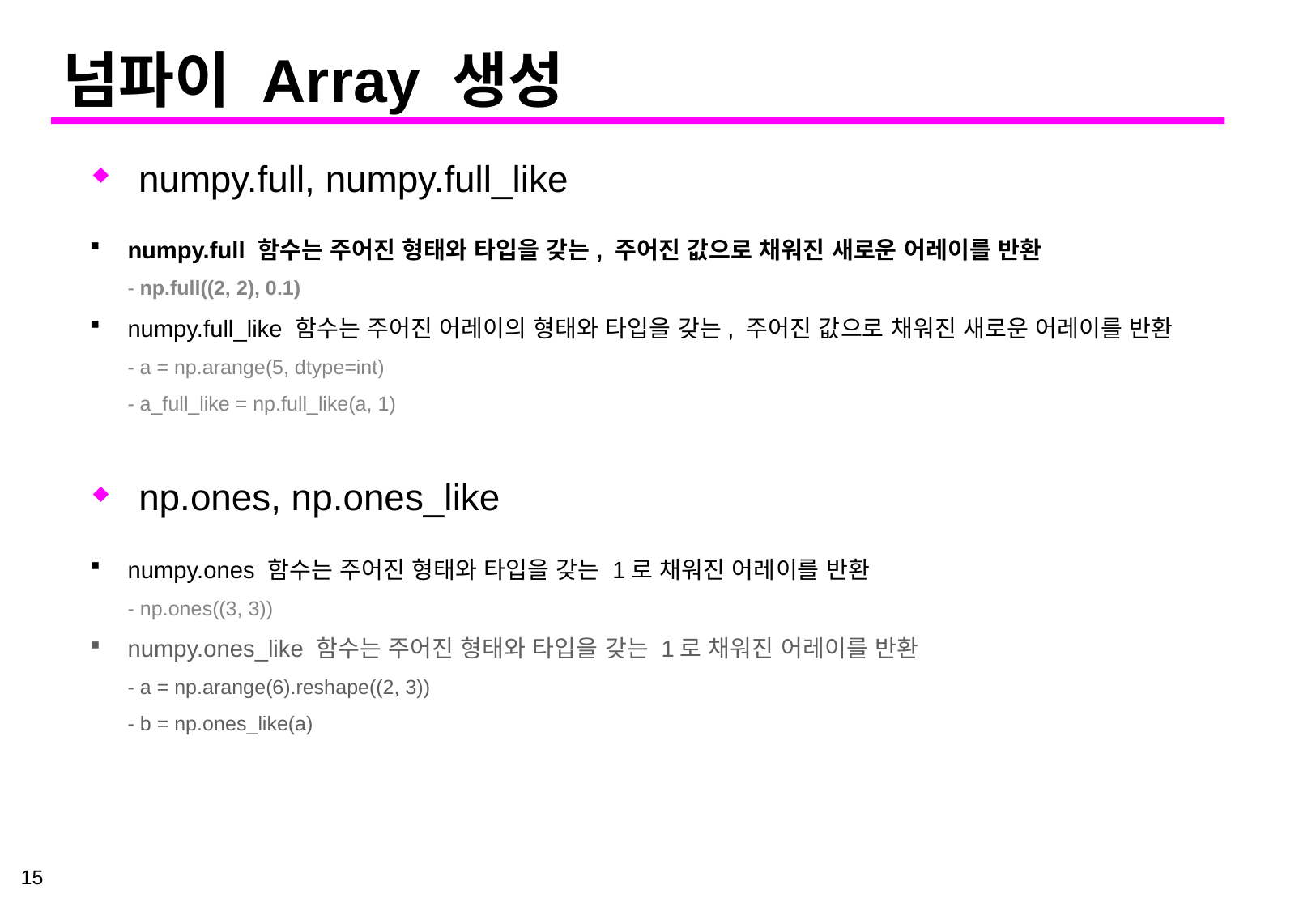

# 넘파이 Array 생성
numpy.full, numpy.full_like
numpy.full 함수는 주어진 형태와 타입을 갖는, 주어진 값으로 채워진 새로운 어레이를 반환
- np.full((2, 2), 0.1)
numpy.full_like 함수는 주어진 어레이의 형태와 타입을 갖는, 주어진 값으로 채워진 새로운 어레이를 반환
- a = np.arange(5, dtype=int)
- a_full_like = np.full_like(a, 1)
np.ones, np.ones_like
numpy.ones 함수는 주어진 형태와 타입을 갖는 1로 채워진 어레이를 반환
- np.ones((3, 3))
numpy.ones_like 함수는 주어진 형태와 타입을 갖는 1로 채워진 어레이를 반환
- a = np.arange(6).reshape((2, 3))
- b = np.ones_like(a)
15